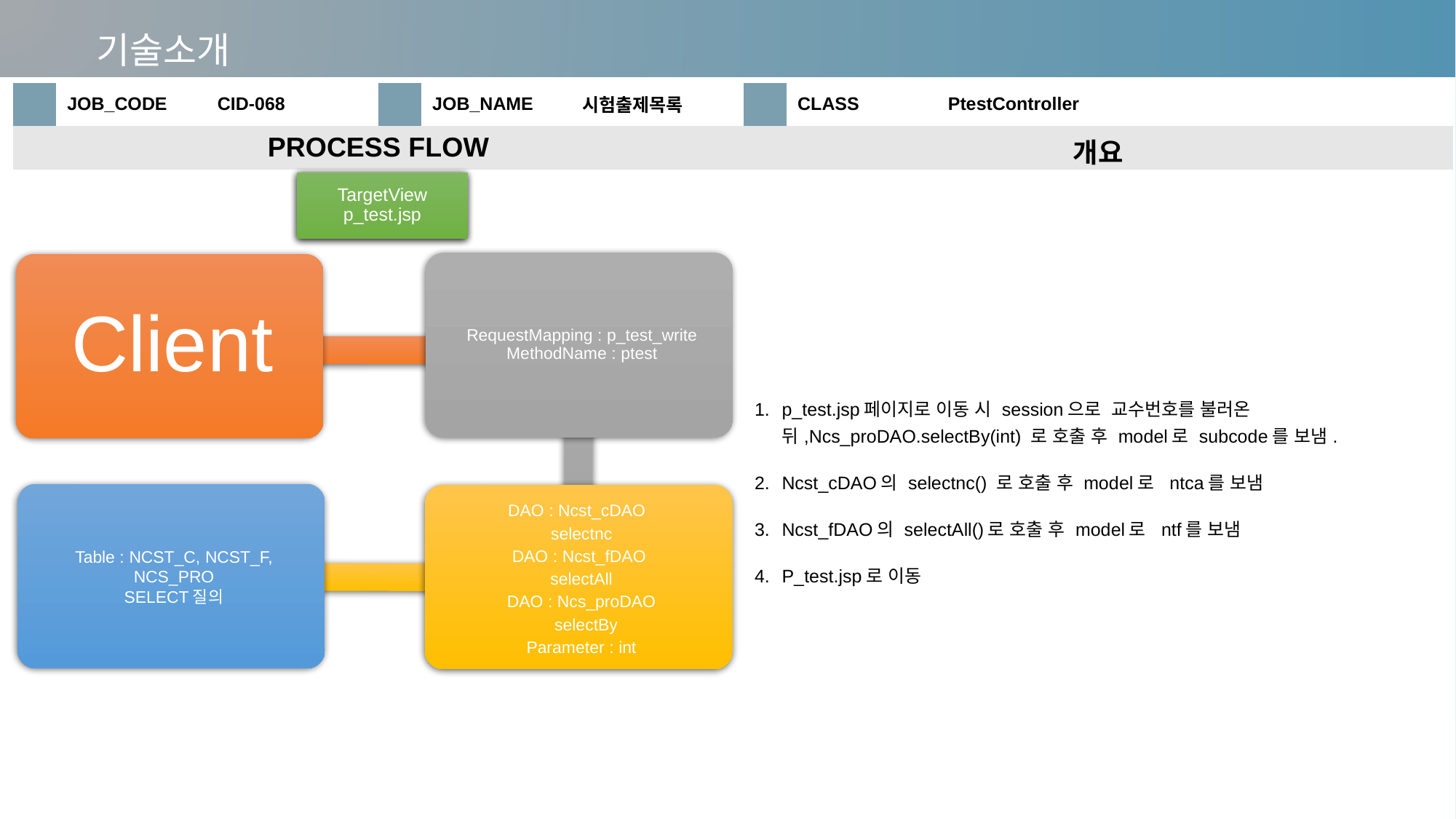

기술소개

|  | JOB\_CODE | CID-068 |  | JOB\_NAME | 시험출제목록 |  | CLASS | PtestController |
| --- | --- | --- | --- | --- | --- | --- | --- | --- |
| PROCESS FLOW |  |  |  |  |  | 개요 |  |  |
|  |  |  |  |  |  | p\_test.jsp페이지로 이동 시 session으로 교수번호를 불러온 뒤,Ncs\_proDAO.selectBy(int) 로 호출 후 model로 subcode를 보냄. Ncst\_cDAO의 selectnc() 로 호출 후 model로 ntca를 보냄 Ncst\_fDAO의 selectAll()로 호출 후 model로 ntf를 보냄 P\_test.jsp로 이동 |  |  |

TargetView
p_test.jsp
Client
RequestMapping : p_test_write
MethodName : ptest
DAO : Ncst_cDAO
selectnc
DAO : Ncst_fDAO
selectAll
DAO : Ncs_proDAO
  selectBy
Parameter : int
Table : NCST_C, NCST_F, NCS_PRO
SELECT질의